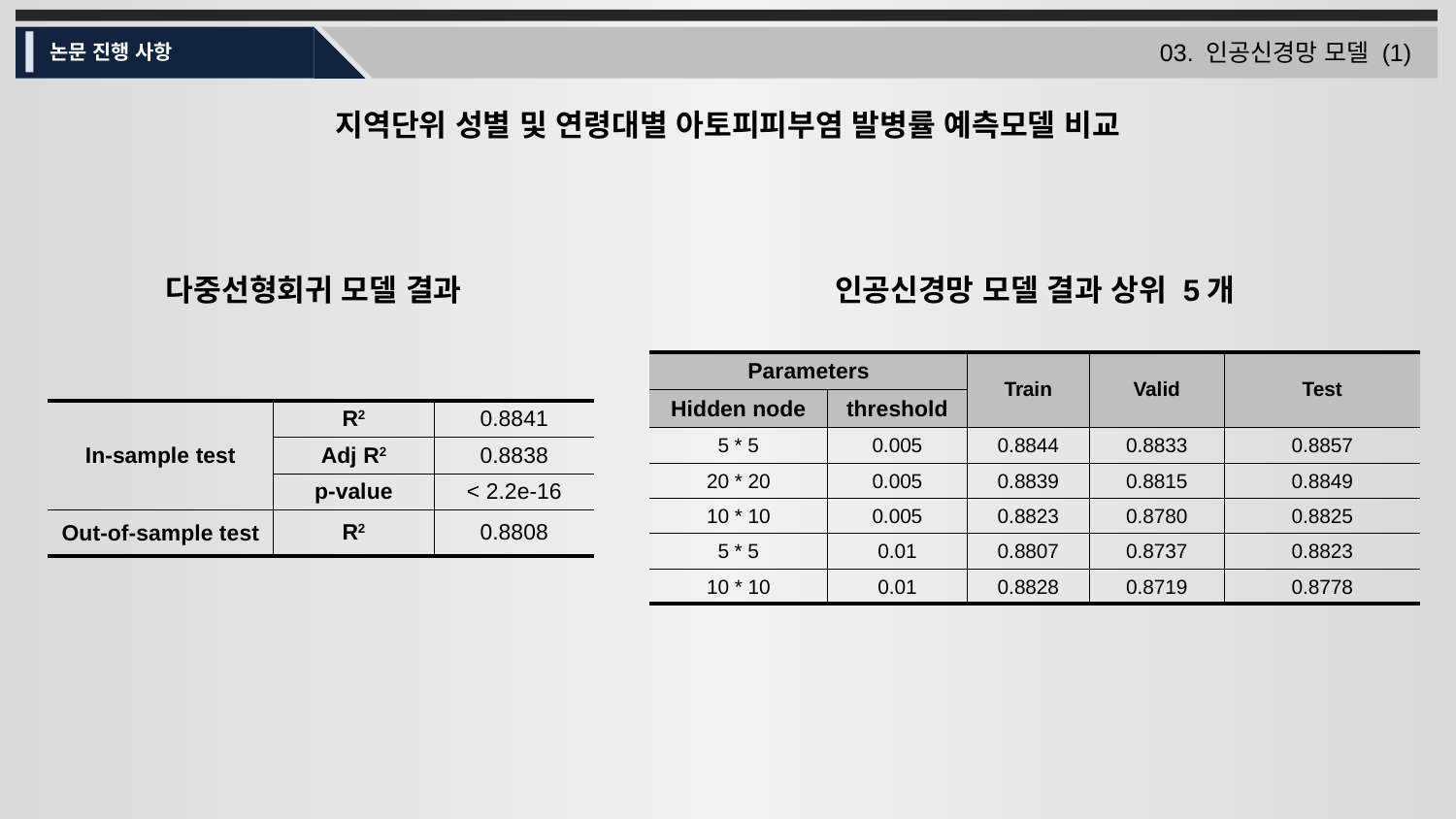

03. 인공신경망 모델 (1)

논문 진행 사항
지역단위 성별 및 연령대별 아토피피부염 발병률 예측모델 비교
다중선형회귀 모델 결과
인공신경망 모델 결과 상위 5개
| Parameters |  | Train | Valid | Test |
| --- | --- | --- | --- | --- |
| Hidden node | threshold | R2 | R2 | R2 |
| 5 \* 5 | 0.005 | 0.8844 | 0.8833 | 0.8857 |
| 20 \* 20 | 0.005 | 0.8839 | 0.8815 | 0.8849 |
| 10 \* 10 | 0.005 | 0.8823 | 0.8780 | 0.8825 |
| 5 \* 5 | 0.01 | 0.8807 | 0.8737 | 0.8823 |
| 10 \* 10 | 0.01 | 0.8828 | 0.8719 | 0.8778 |
| In-sample test | R2 | 0.8841 |
| --- | --- | --- |
|  | Adj R2 | 0.8838 |
|  | p-value | < 2.2e-16 |
| Out-of-sample test | R2 | 0.8808 |